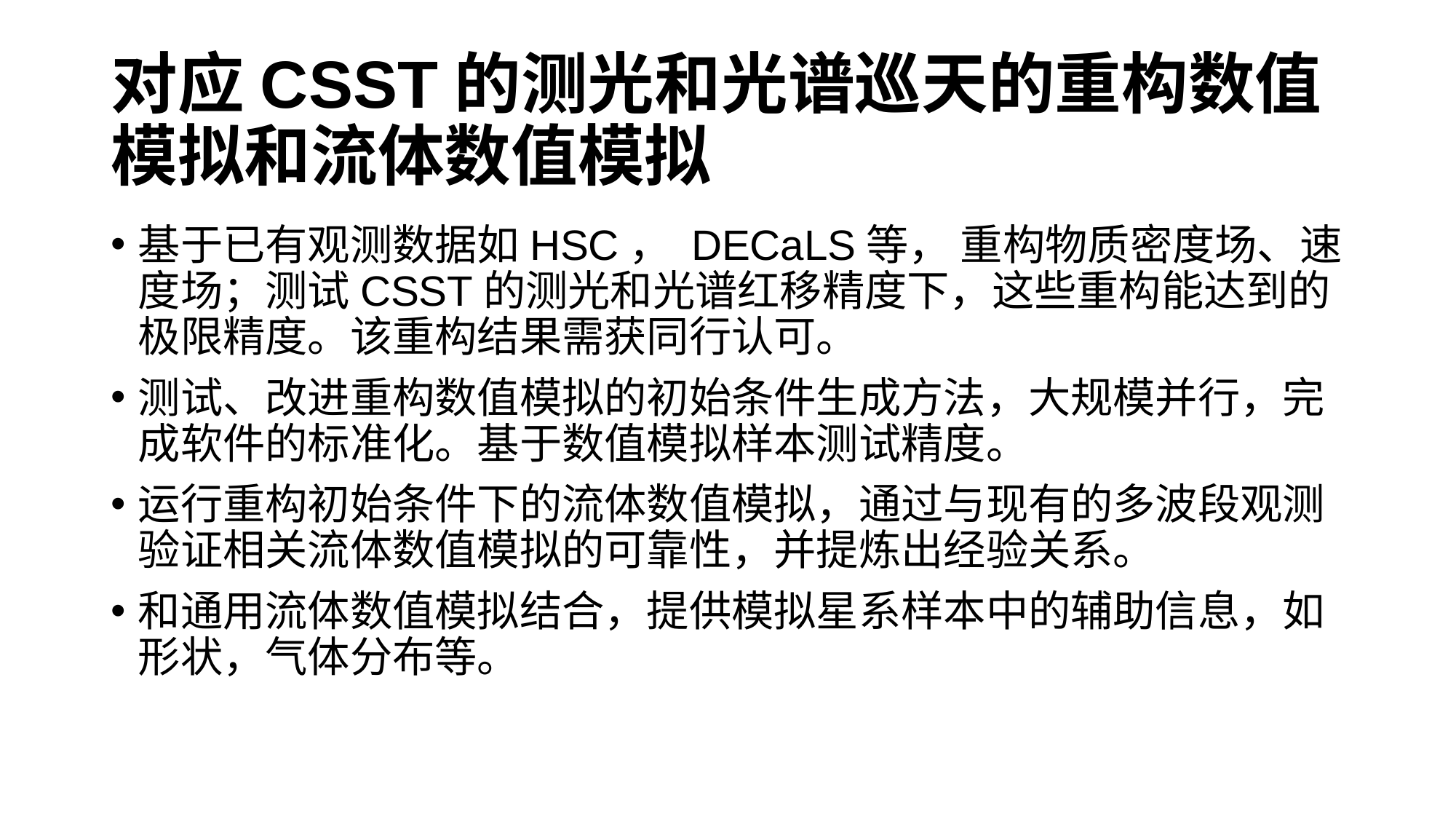

# 对应CSST的测光和光谱巡天的重构数值模拟和流体数值模拟
基于已有观测数据如HSC， DECaLS等， 重构物质密度场、速度场；测试CSST的测光和光谱红移精度下，这些重构能达到的极限精度。该重构结果需获同行认可。
测试、改进重构数值模拟的初始条件生成方法，大规模并行，完成软件的标准化。基于数值模拟样本测试精度。
运行重构初始条件下的流体数值模拟，通过与现有的多波段观测验证相关流体数值模拟的可靠性，并提炼出经验关系。
和通用流体数值模拟结合，提供模拟星系样本中的辅助信息，如形状，气体分布等。